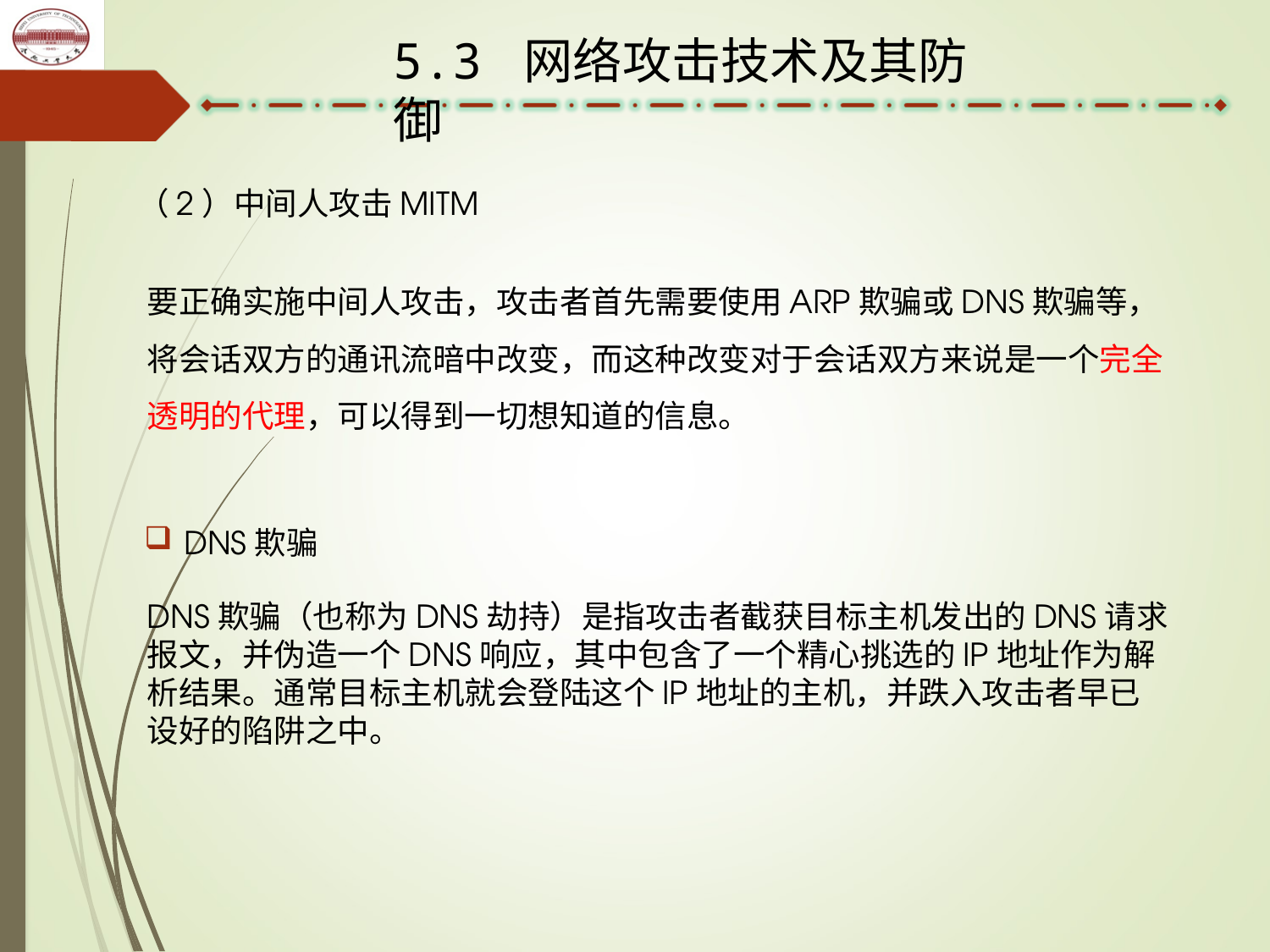

5.3 网络攻击技术及其防御
（2）中间人攻击MITM
要正确实施中间人攻击，攻击者首先需要使用ARP欺骗或DNS欺骗等，将会话双方的通讯流暗中改变，而这种改变对于会话双方来说是一个完全透明的代理，可以得到一切想知道的信息。
DNS欺骗
DNS欺骗（也称为DNS劫持）是指攻击者截获目标主机发出的DNS请求报文，并伪造一个DNS响应，其中包含了一个精心挑选的IP地址作为解析结果。通常目标主机就会登陆这个IP地址的主机，并跌入攻击者早已设好的陷阱之中。